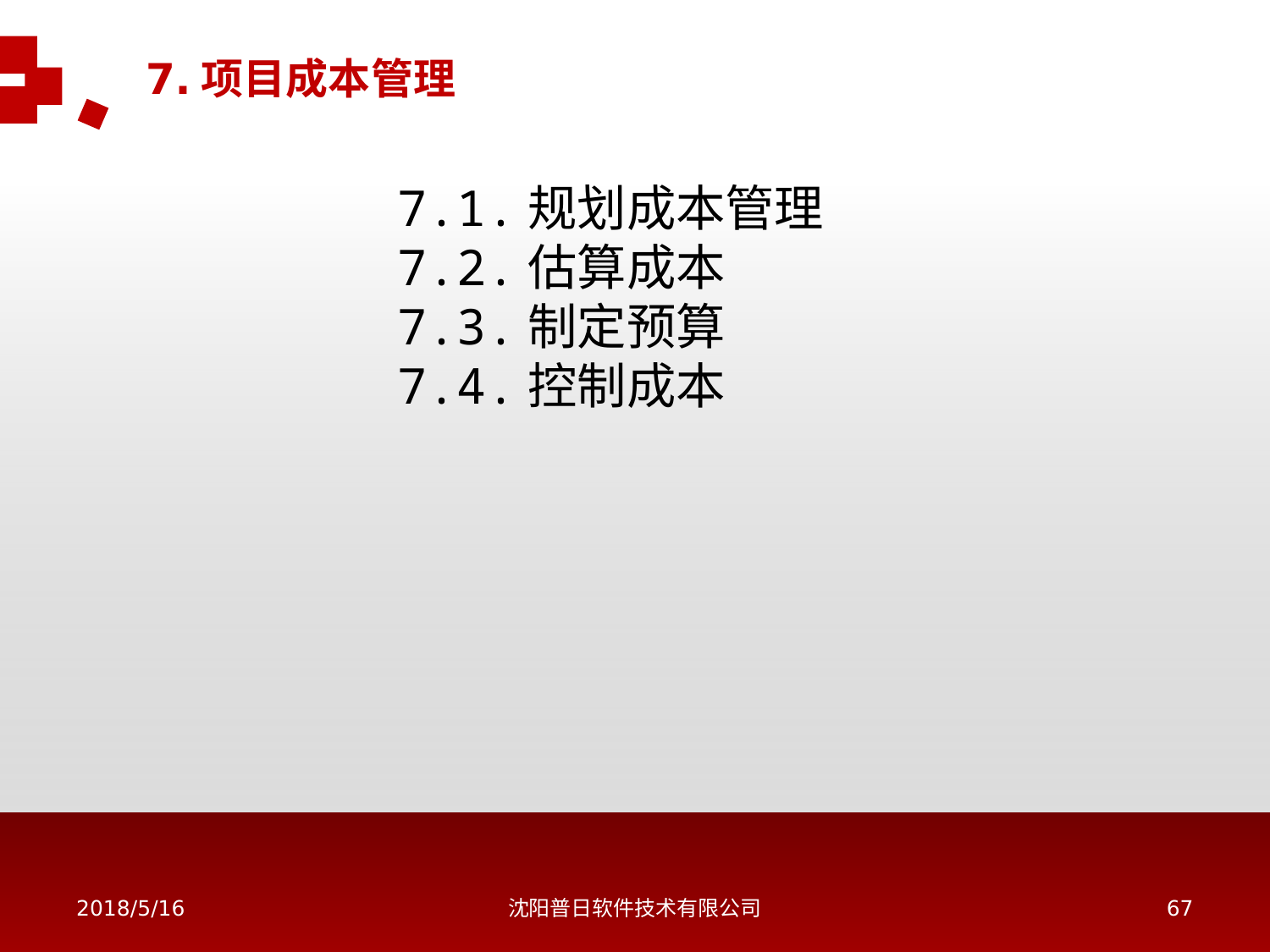

7.项目成本管理
7.1.规划成本管理
7.2.估算成本
7.3.制定预算
7.4.控制成本
2018/5/16
沈阳普日软件技术有限公司
67